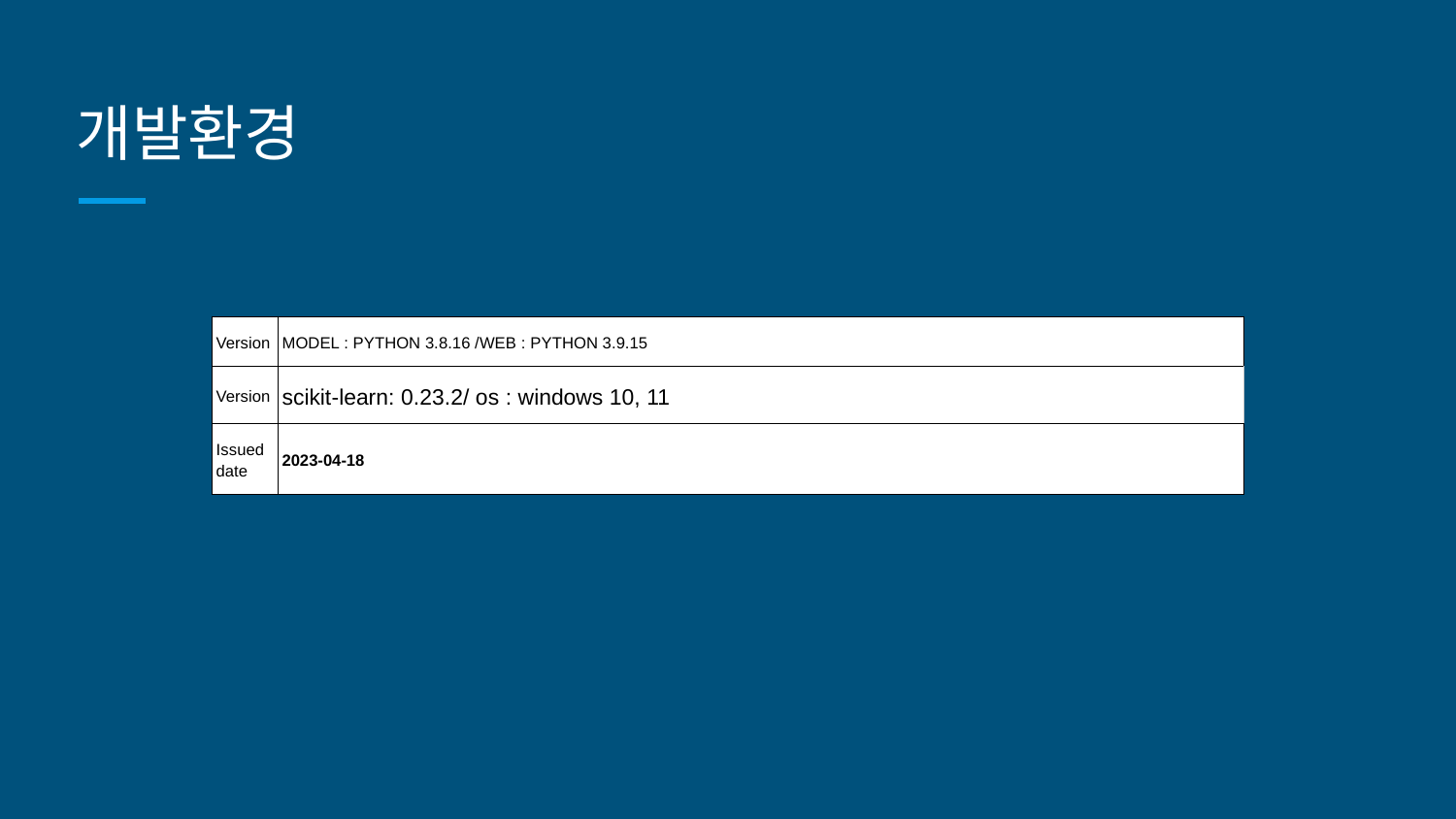

# 개발환경
| Version | MODEL : PYTHON 3.8.16 /WEB : PYTHON 3.9.15 |  |  |  |
| --- | --- | --- | --- | --- |
| Version | scikit-learn: 0.23.2/ os : windows 10, 11 |  |  |  |
| Issued date | 2023-04-18 |  |  |  |